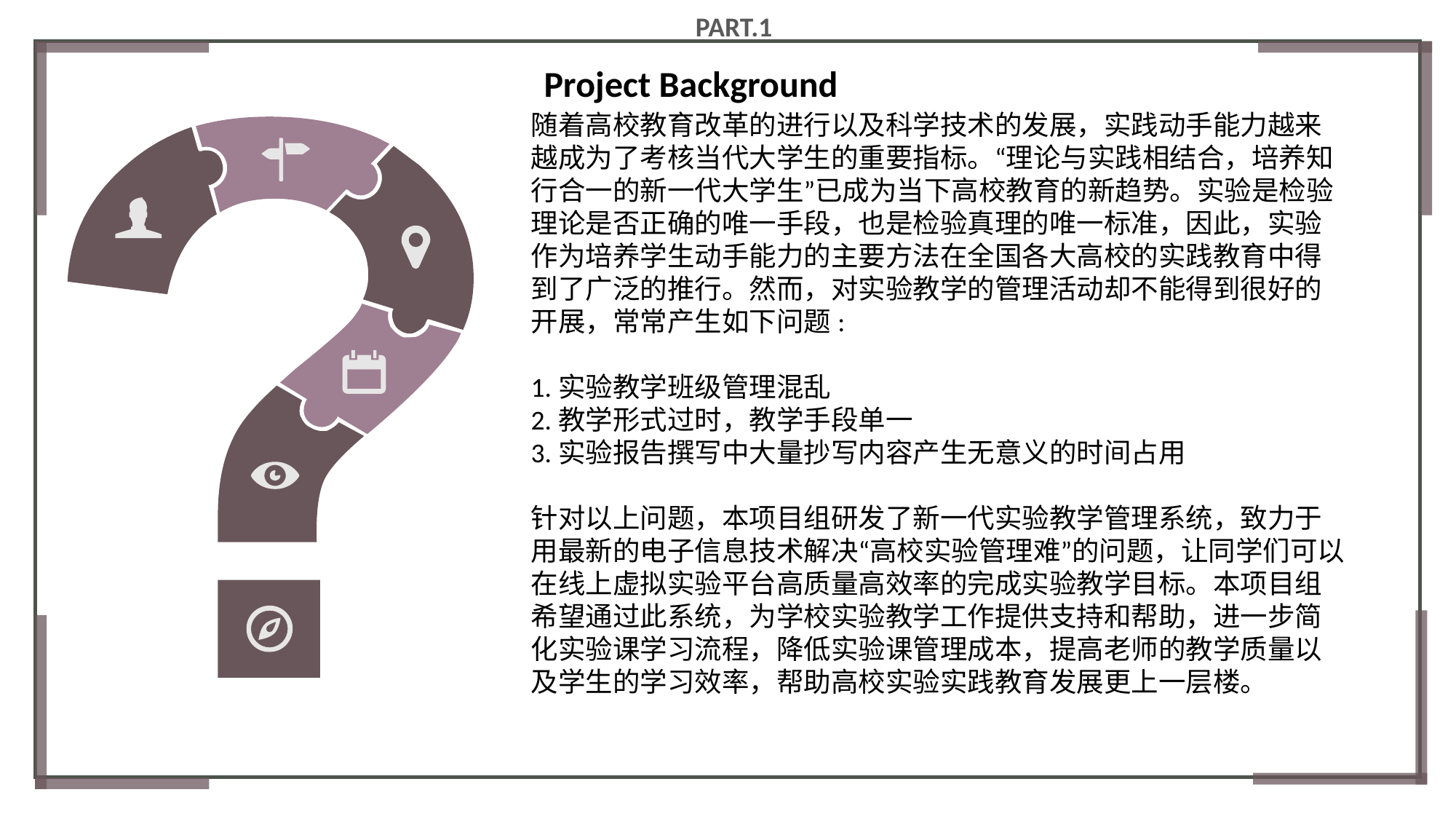

PART.1

Project Background
随着高校教育改革的进行以及科学技术的发展，实践动手能力越来越成为了考核当代大学生的重要指标。“理论与实践相结合，培养知行合一的新一代大学生”已成为当下高校教育的新趋势。实验是检验理论是否正确的唯一手段，也是检验真理的唯一标准，因此，实验作为培养学生动手能力的主要方法在全国各大高校的实践教育中得到了广泛的推行。然而，对实验教学的管理活动却不能得到很好的开展，常常产生如下问题:

1.实验教学班级管理混乱
2.教学形式过时，教学手段单一
3.实验报告撰写中大量抄写内容产生无意义的时间占用

针对以上问题，本项目组研发了新一代实验教学管理系统，致力于用最新的电子信息技术解决“高校实验管理难”的问题，让同学们可以在线上虚拟实验平台高质量高效率的完成实验教学目标。本项目组希望通过此系统，为学校实验教学工作提供支持和帮助，进一步简化实验课学习流程，降低实验课管理成本，提高老师的教学质量以及学生的学习效率，帮助高校实验实践教育发展更上一层楼。